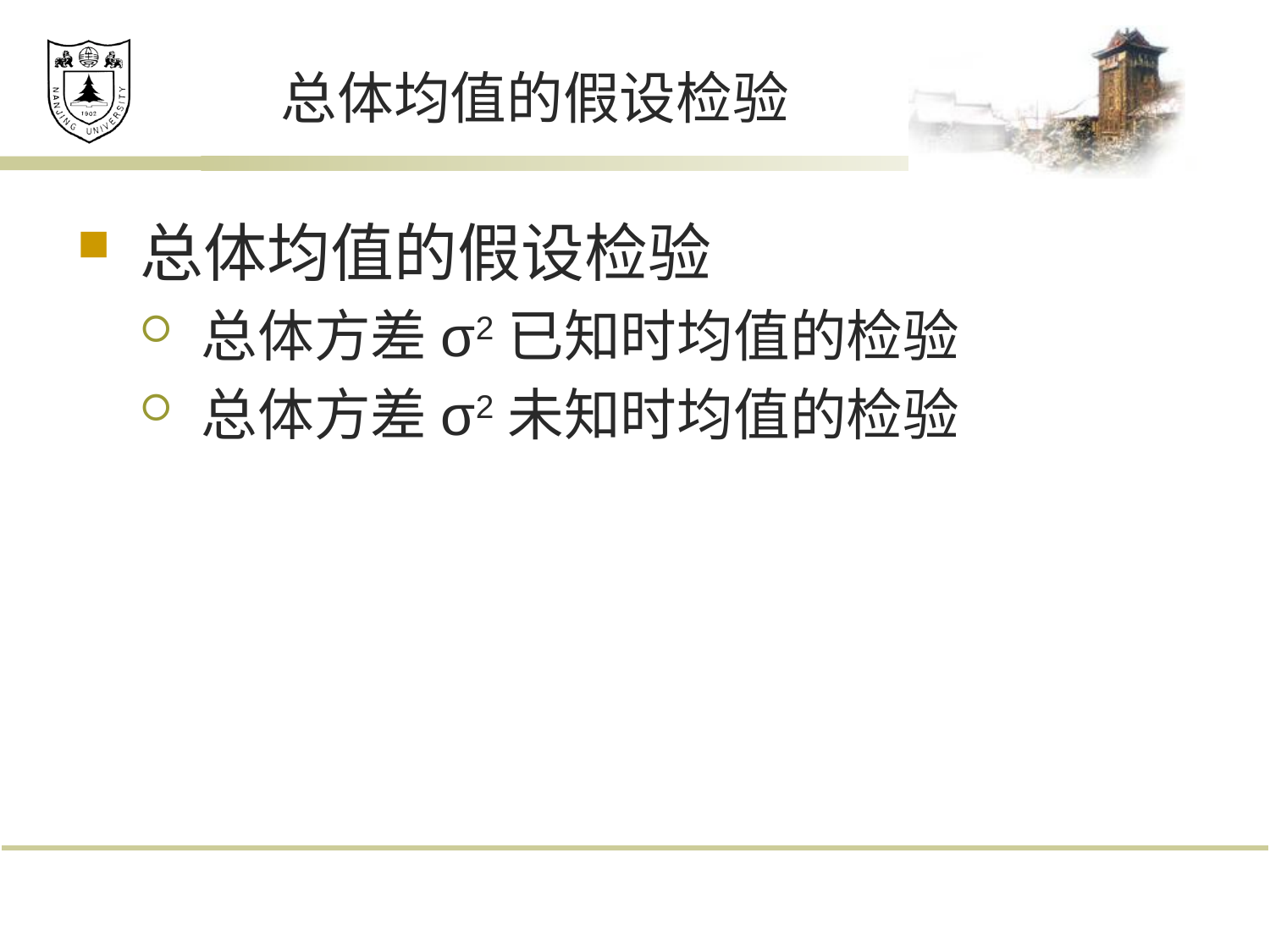

# 总体均值的假设检验
总体均值的假设检验
总体方差σ2已知时均值的检验
总体方差σ2未知时均值的检验